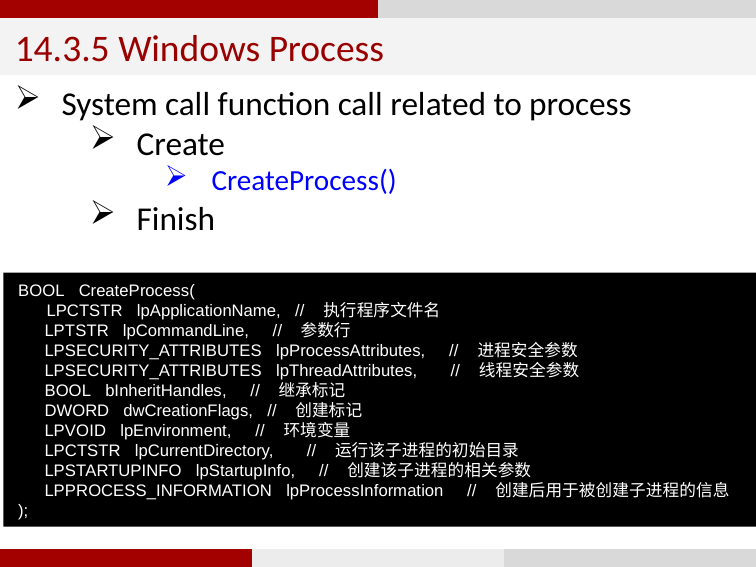

14.3.5 Windows Process
System call function call related to process
Create
CreateProcess()
Finish
BOOL   CreateProcess(  
      LPCTSTR   lpApplicationName,   //   执行程序文件名  
      LPTSTR   lpCommandLine,     //   参数行  
      LPSECURITY_ATTRIBUTES   lpProcessAttributes,     //   进程安全参数  
      LPSECURITY_ATTRIBUTES   lpThreadAttributes,       //   线程安全参数  
      BOOL   bInheritHandles,     //   继承标记  
      DWORD   dwCreationFlags,   //   创建标记  
      LPVOID   lpEnvironment,     //   环境变量  
      LPCTSTR   lpCurrentDirectory,       //   运行该子进程的初始目录  
      LPSTARTUPINFO   lpStartupInfo,     //   创建该子进程的相关参数  
      LPPROCESS_INFORMATION   lpProcessInformation     //   创建后用于被创建子进程的信息  
);

103